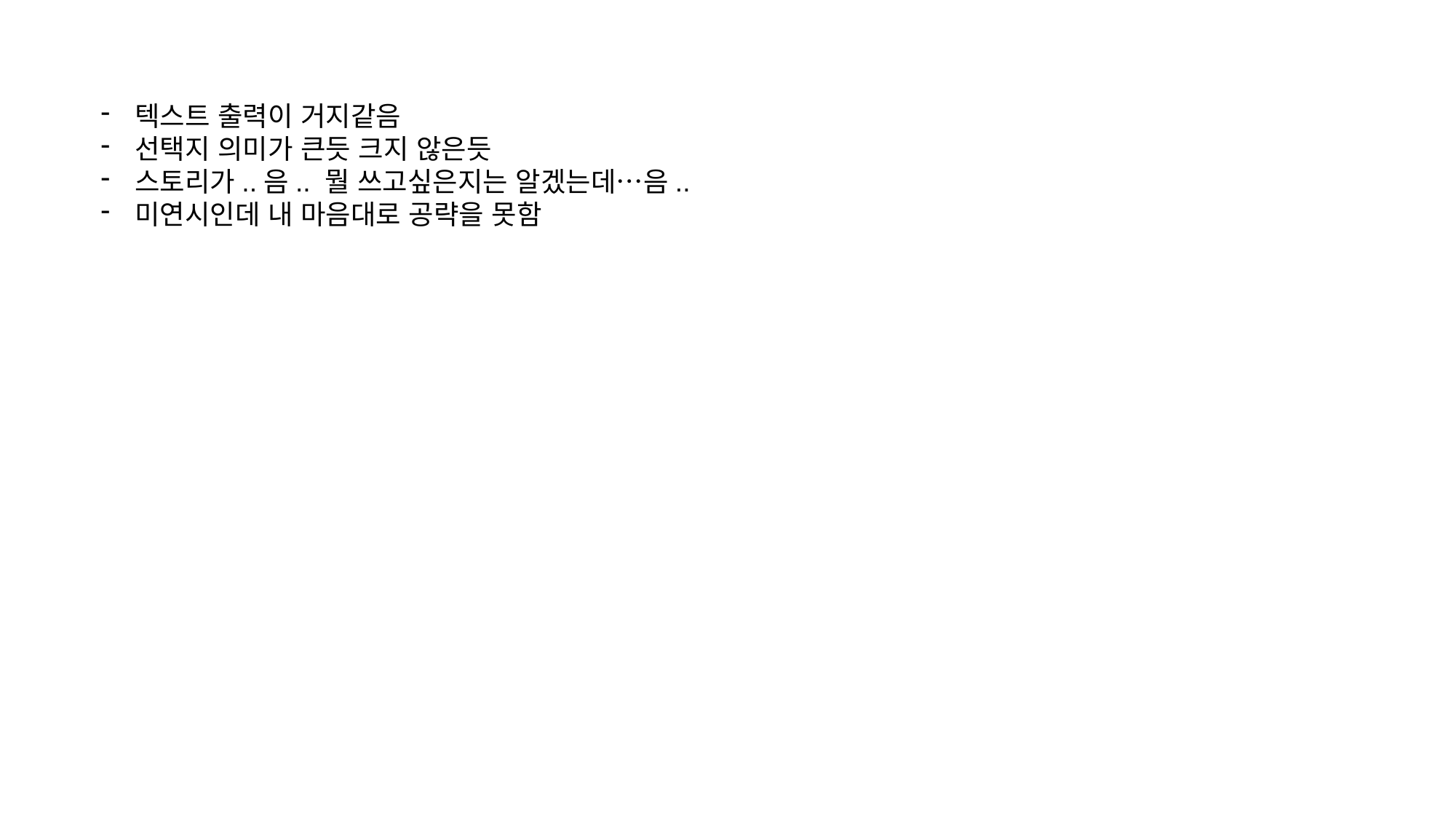

텍스트 출력이 거지같음
선택지 의미가 큰듯 크지 않은듯
스토리가..음.. 뭘 쓰고싶은지는 알겠는데…음..
미연시인데 내 마음대로 공략을 못함